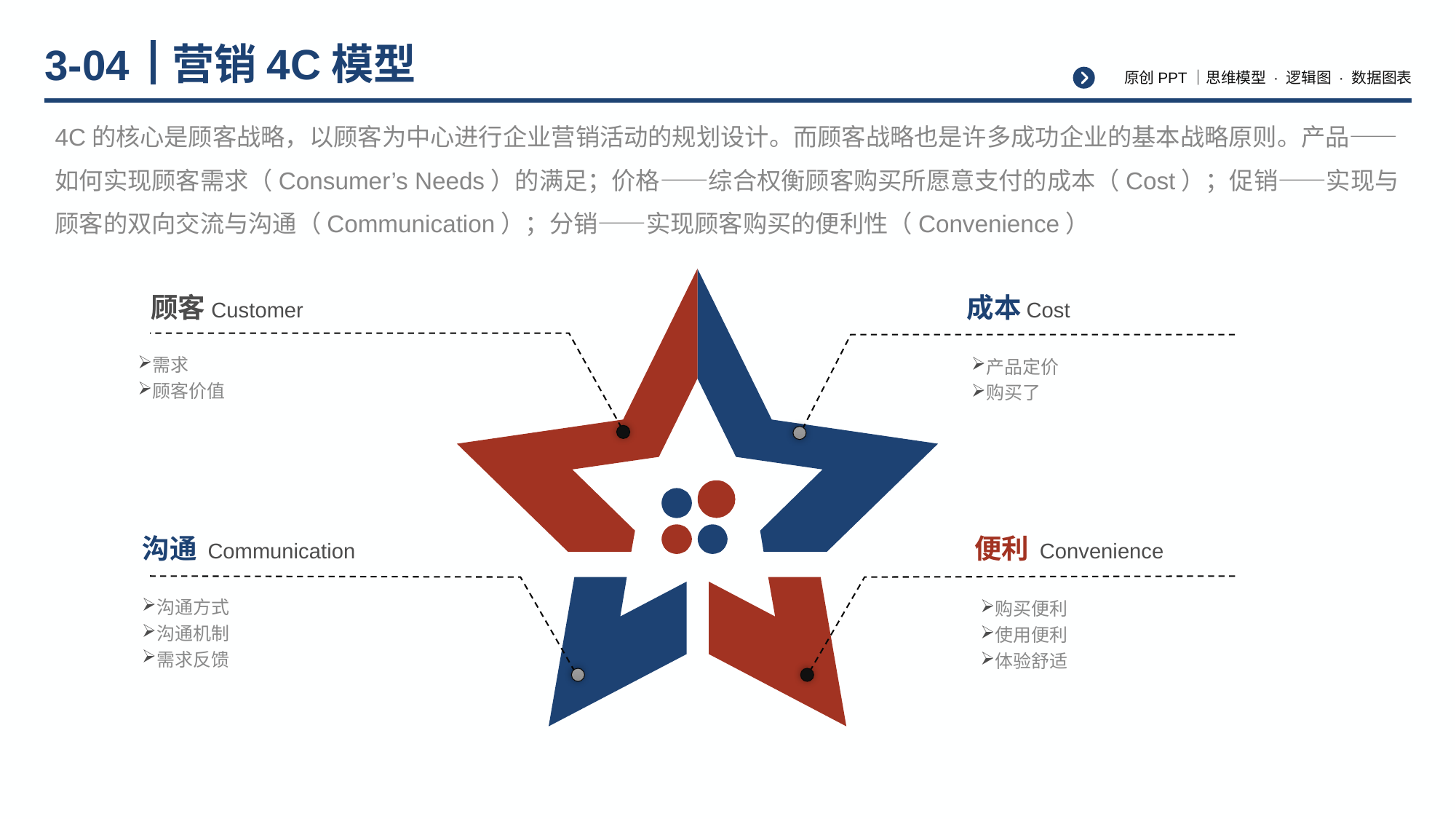

# 营销4C模型
3-04
4C的核心是顾客战略，以顾客为中心进行企业营销活动的规划设计。而顾客战略也是许多成功企业的基本战略原则。产品——如何实现顾客需求（Consumer’s Needs）的满足；价格——综合权衡顾客购买所愿意支付的成本（Cost）；促销——实现与顾客的双向交流与沟通（Communication）；分销——实现顾客购买的便利性（Convenience）
顾客
Customer

成本
Cost

需求
顾客价值
产品定价
购买了
沟通
便利
Communication
Convenience

沟通方式
沟通机制
需求反馈
购买便利
使用便利
体验舒适